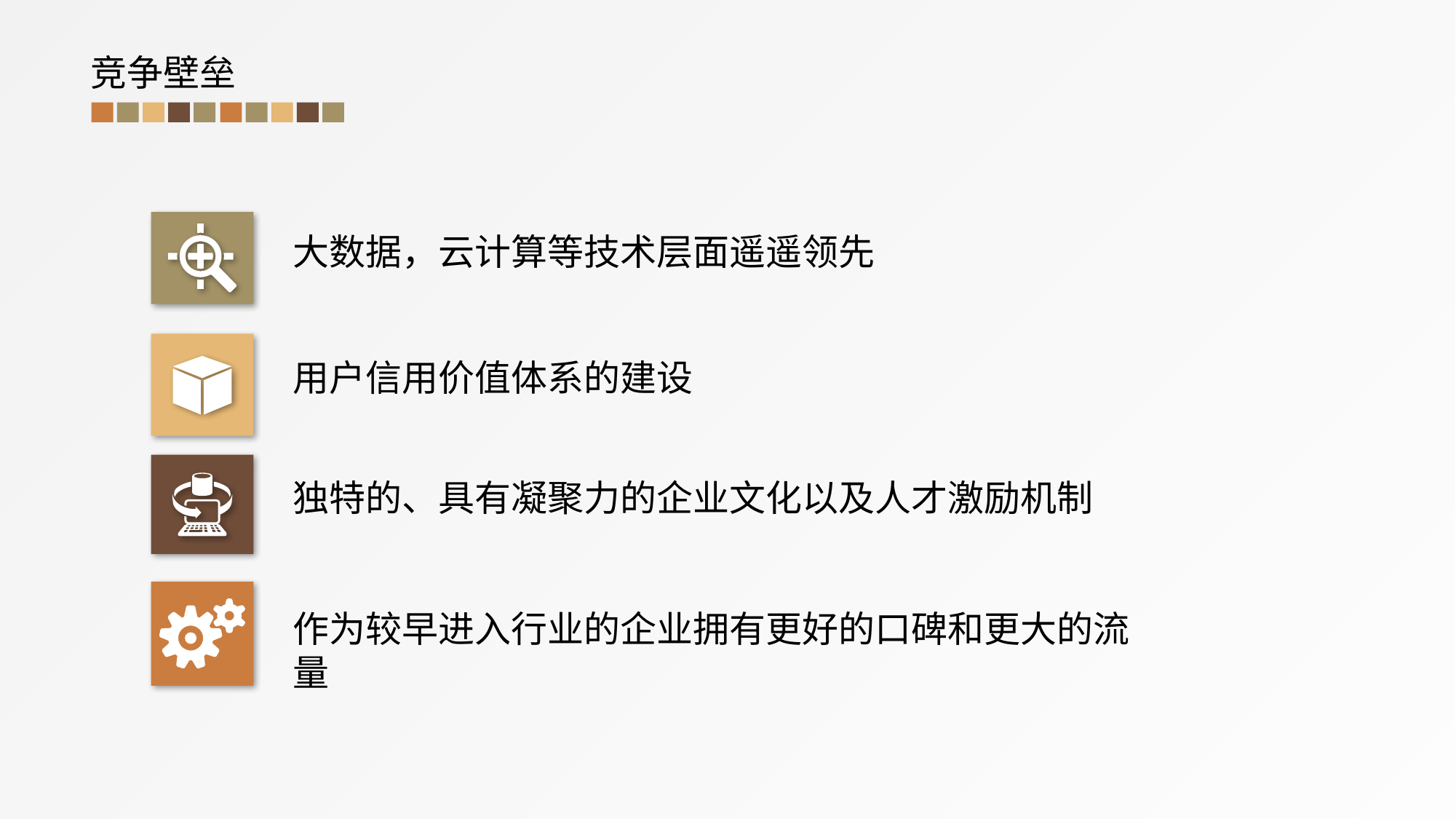

竞争壁垒

大数据，云计算等技术层面遥遥领先

用户信用价值体系的建设

独特的、具有凝聚力的企业文化以及人才激励机制

作为较早进入行业的企业拥有更好的口碑和更大的流量